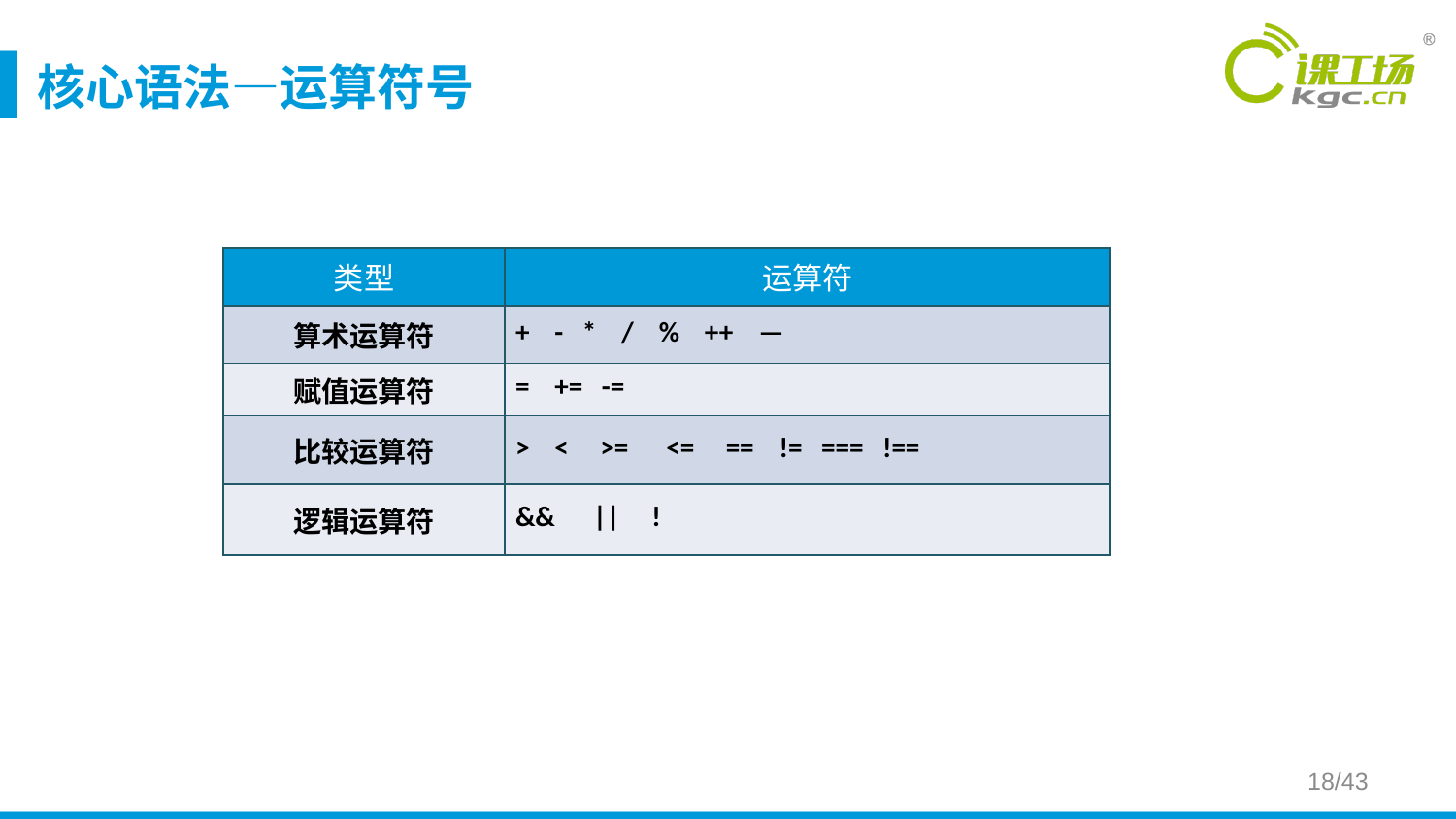

# 核心语法—运算符号

| 类型 | 运算符 |
| --- | --- |
| 算术运算符 | + - \* / % ++ — |
| 赋值运算符 | = += -= |
| 比较运算符 | > < >= <= == != === !== |
| 逻辑运算符 | && || ! |
18/43